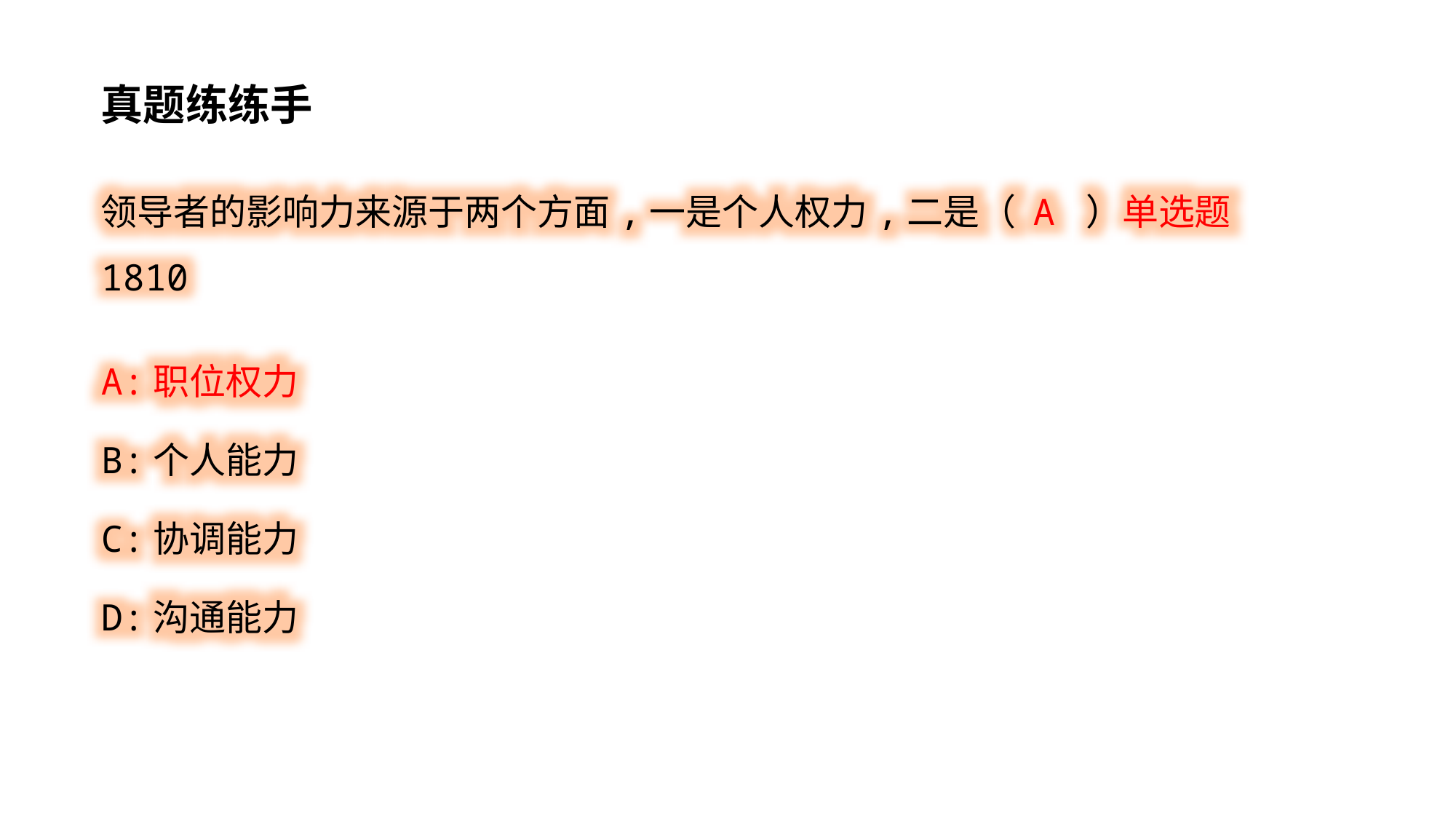

真题练练手
领导者的影响力来源于两个方面,一是个人权力,二是（ A ）单选题  1810

A:职位权力

B:个人能力

C:协调能力

D:沟通能力